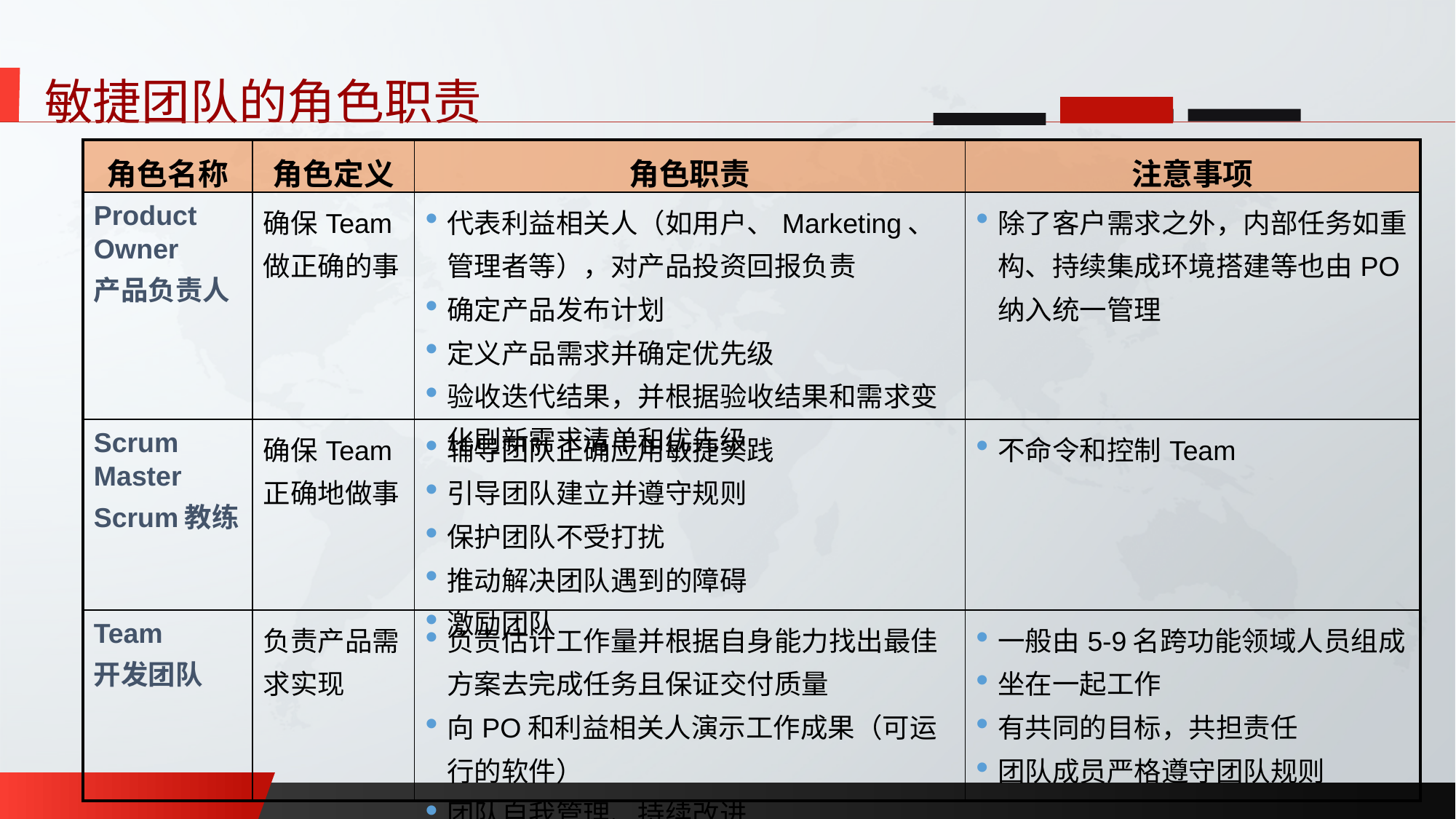

敏捷团队的角色职责

| 角色名称 | 角色定义 | 角色职责 | 注意事项 |
| --- | --- | --- | --- |
| Product Owner 产品负责人 | 确保Team做正确的事 | 代表利益相关人（如用户、Marketing、管理者等），对产品投资回报负责 确定产品发布计划 定义产品需求并确定优先级 验收迭代结果，并根据验收结果和需求变化刷新需求清单和优先级 | 除了客户需求之外，内部任务如重构、持续集成环境搭建等也由PO纳入统一管理 |
| Scrum Master Scrum教练 | 确保Team正确地做事 | 辅导团队正确应用敏捷实践 引导团队建立并遵守规则 保护团队不受打扰 推动解决团队遇到的障碍 激励团队 | 不命令和控制Team |
| Team 开发团队 | 负责产品需求实现 | 负责估计工作量并根据自身能力找出最佳方案去完成任务且保证交付质量 向PO和利益相关人演示工作成果（可运行的软件） 团队自我管理、持续改进 | 一般由5-9名跨功能领域人员组成 坐在一起工作 有共同的目标，共担责任 团队成员严格遵守团队规则 |